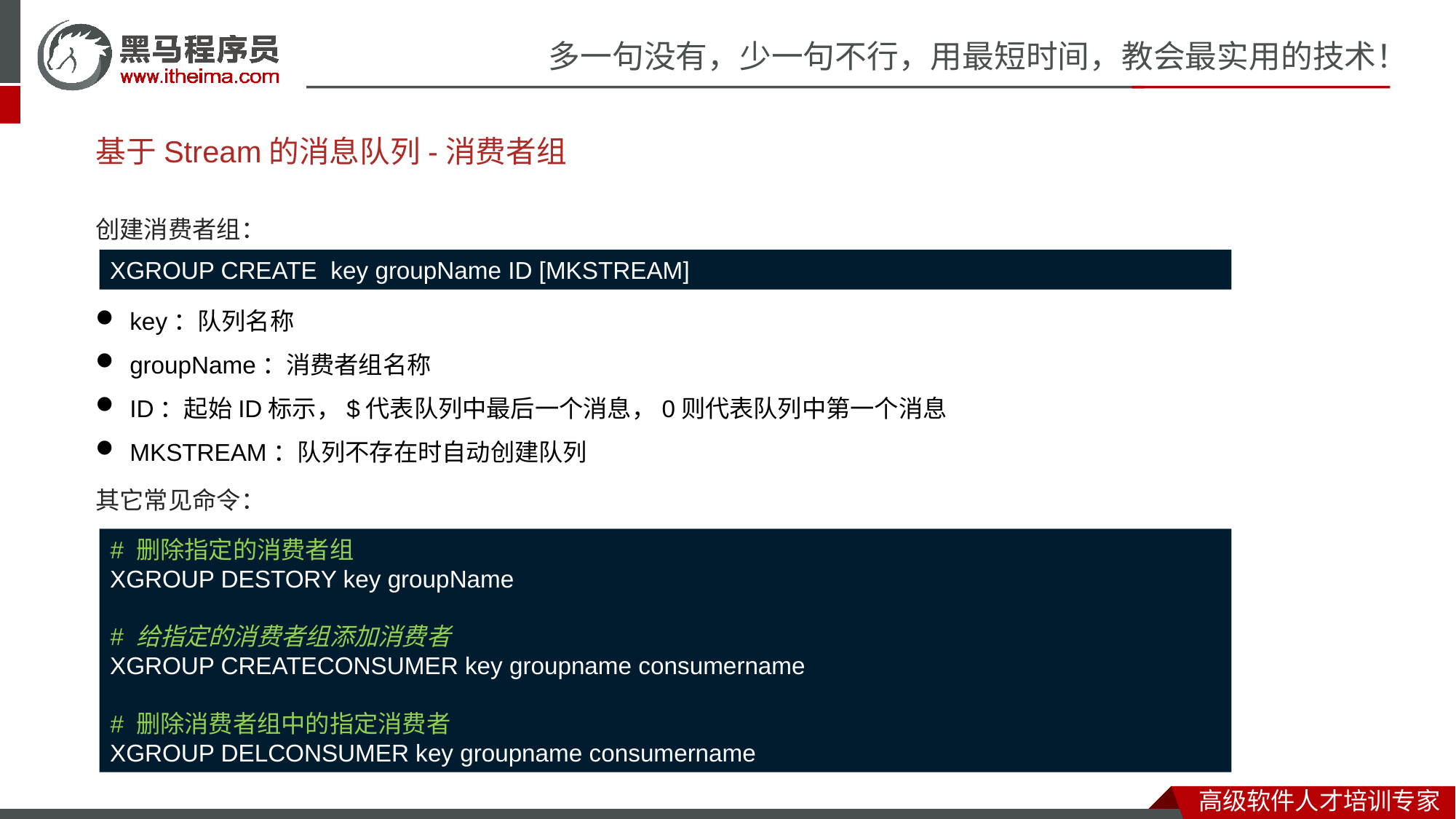

基于Stream的消息队列-消费者组
创建消费者组：

key：队列名称
groupName：消费者组名称
ID：起始ID标示，$代表队列中最后一个消息，0则代表队列中第一个消息
MKSTREAM：队列不存在时自动创建队列
其它常见命令：
XGROUP CREATE  key groupName ID [MKSTREAM]
# 删除指定的消费者组
XGROUP DESTORY key groupName

# 给指定的消费者组添加消费者
XGROUP CREATECONSUMER key groupname consumername

# 删除消费者组中的指定消费者
XGROUP DELCONSUMER key groupname consumername